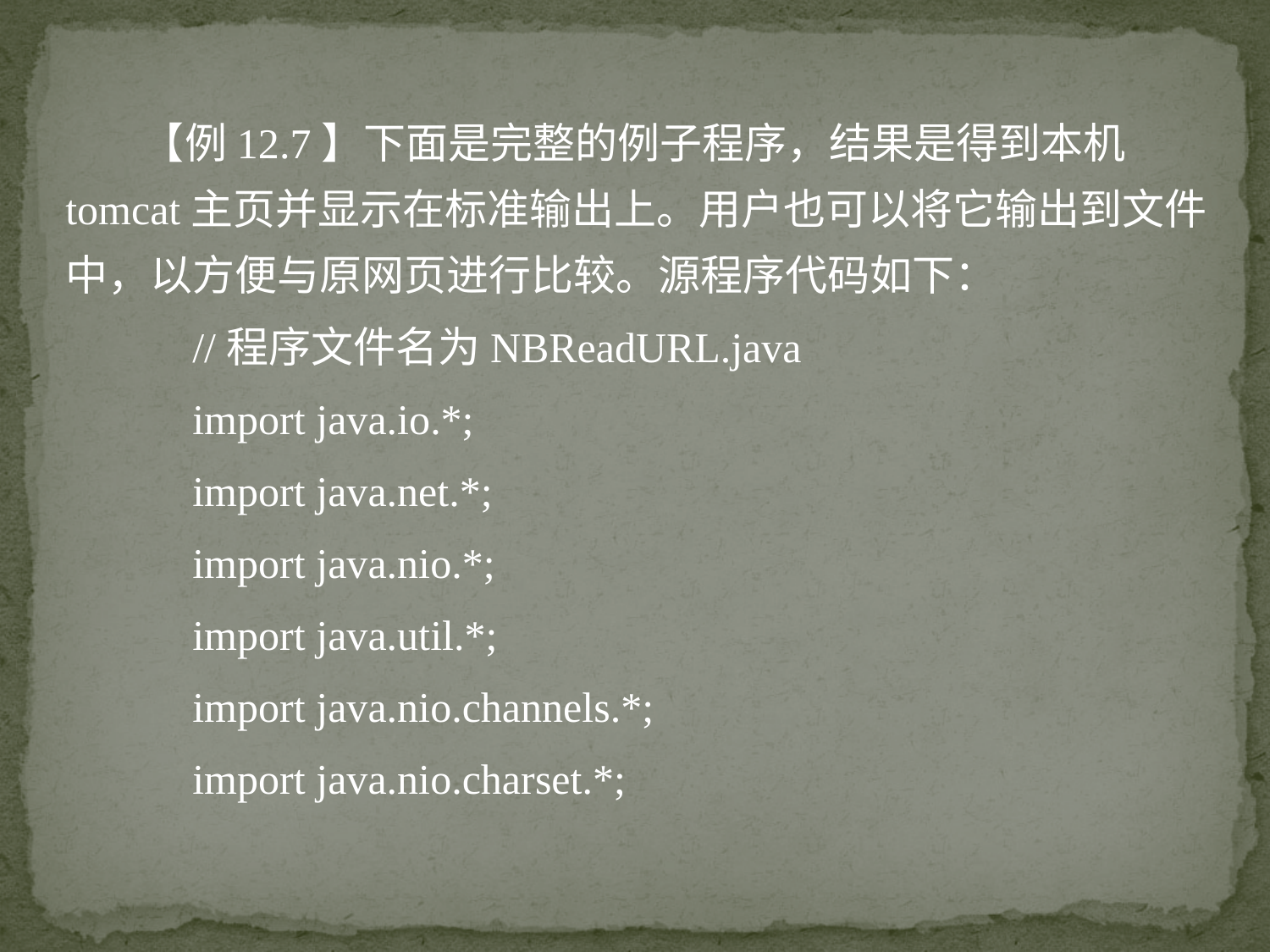

【例12.7】下面是完整的例子程序，结果是得到本机tomcat主页并显示在标准输出上。用户也可以将它输出到文件中，以方便与原网页进行比较。源程序代码如下：
//程序文件名为NBReadURL.java
import java.io.*;
import java.net.*;
import java.nio.*;
import java.util.*;
import java.nio.channels.*;
import java.nio.charset.*;